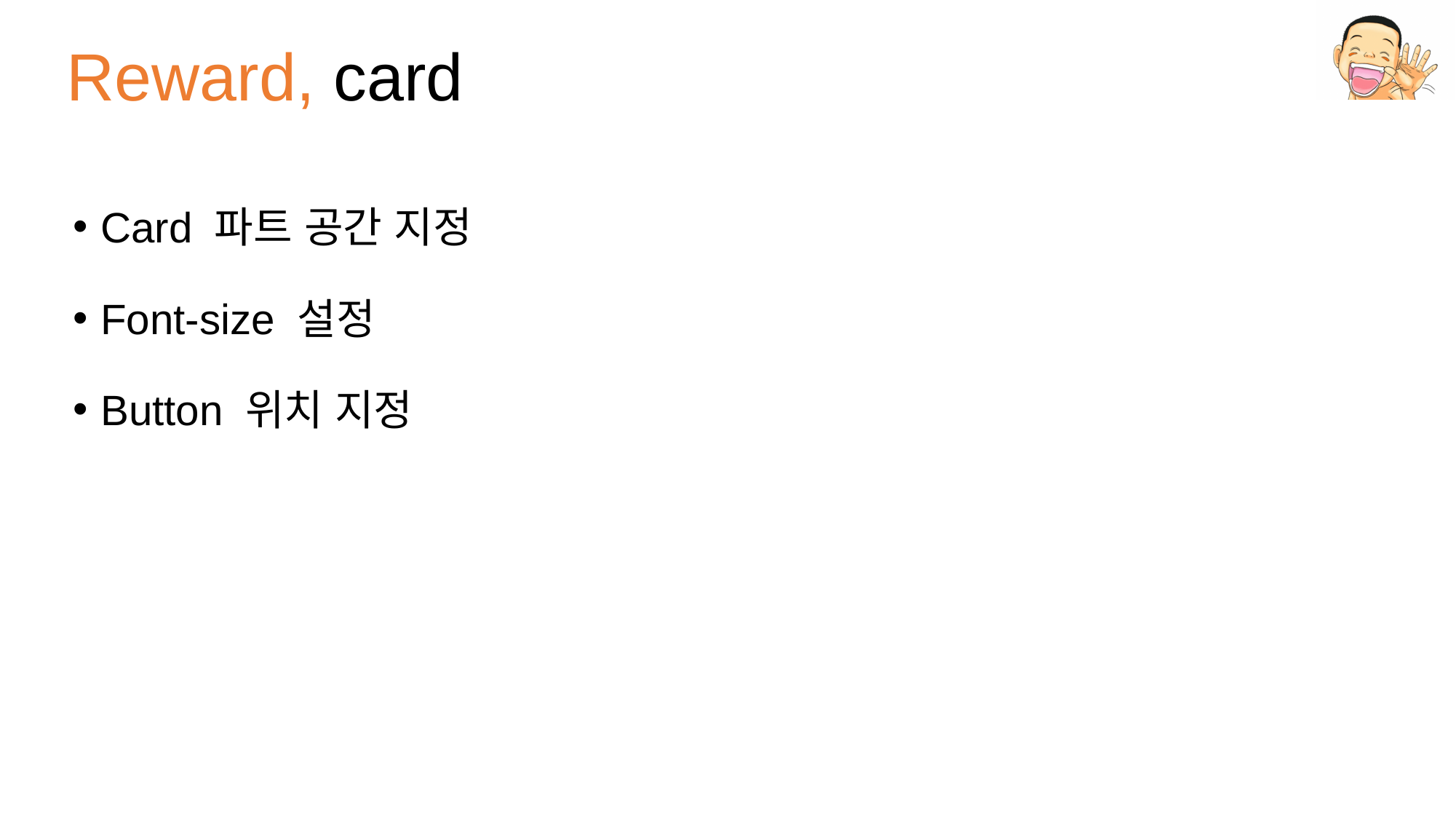

# Reward, card
Card 파트 공간 지정
Font-size 설정
Button 위치 지정